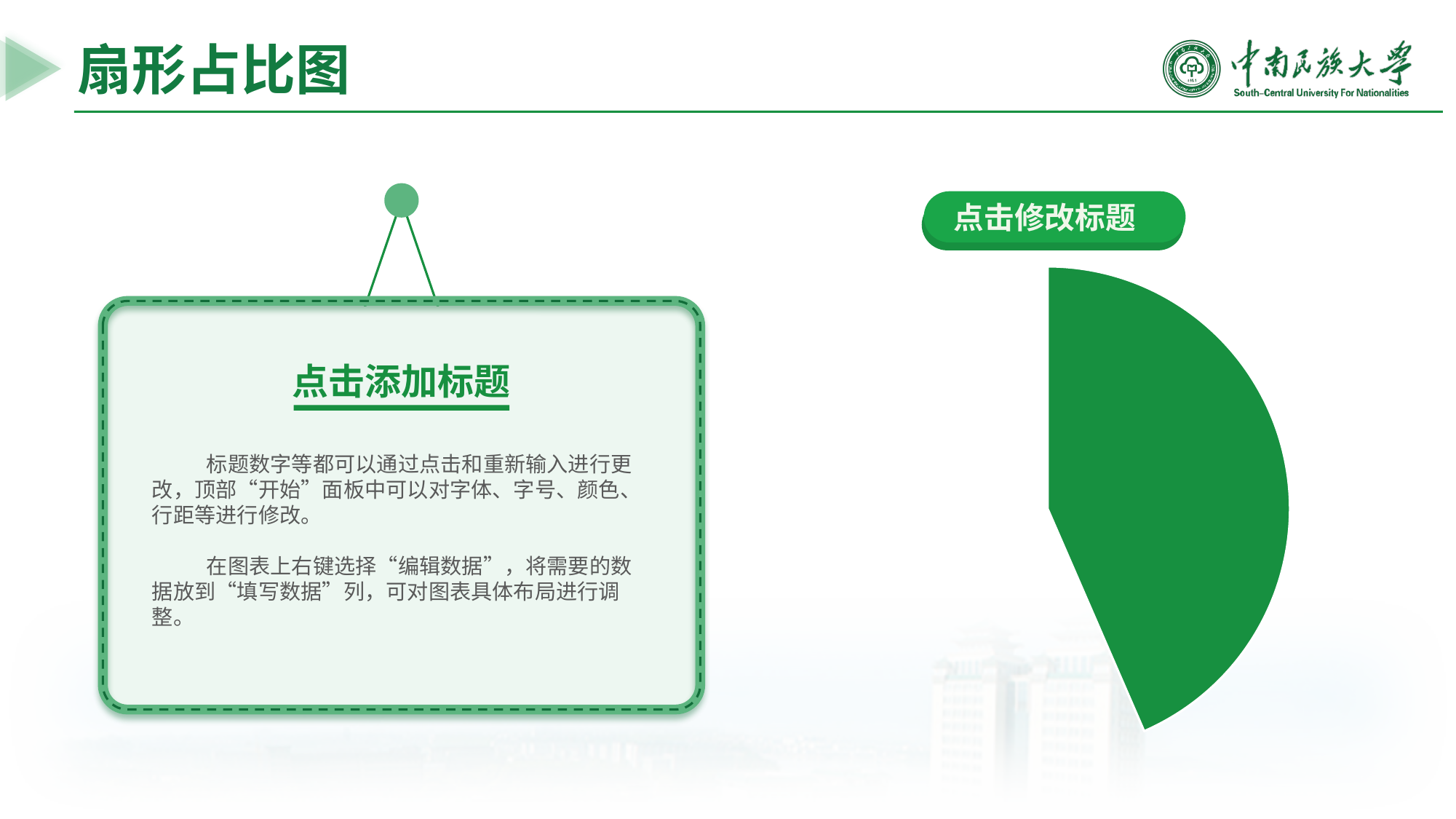

扇形占比图

点击添加标题

标题数字等都可以通过点击和重新输入进行更改，顶部“开始”面板中可以对字体、字号、颜色、行距等进行修改。

在图表上右键选择“编辑数据”，将需要的数据放到“填写数据”列，可对图表具体布局进行调整。

点击修改标题

### Chart

| Category | 辅助列 | 填写数据 |
|---|---|---|
| 项目一 | 30.0 | 30.0 |
| 项目二 | 20.0 | 20.0 |
| 项目三 | 10.0 | 10.0 |
| 项目四 | 9.0 | 9.0 |